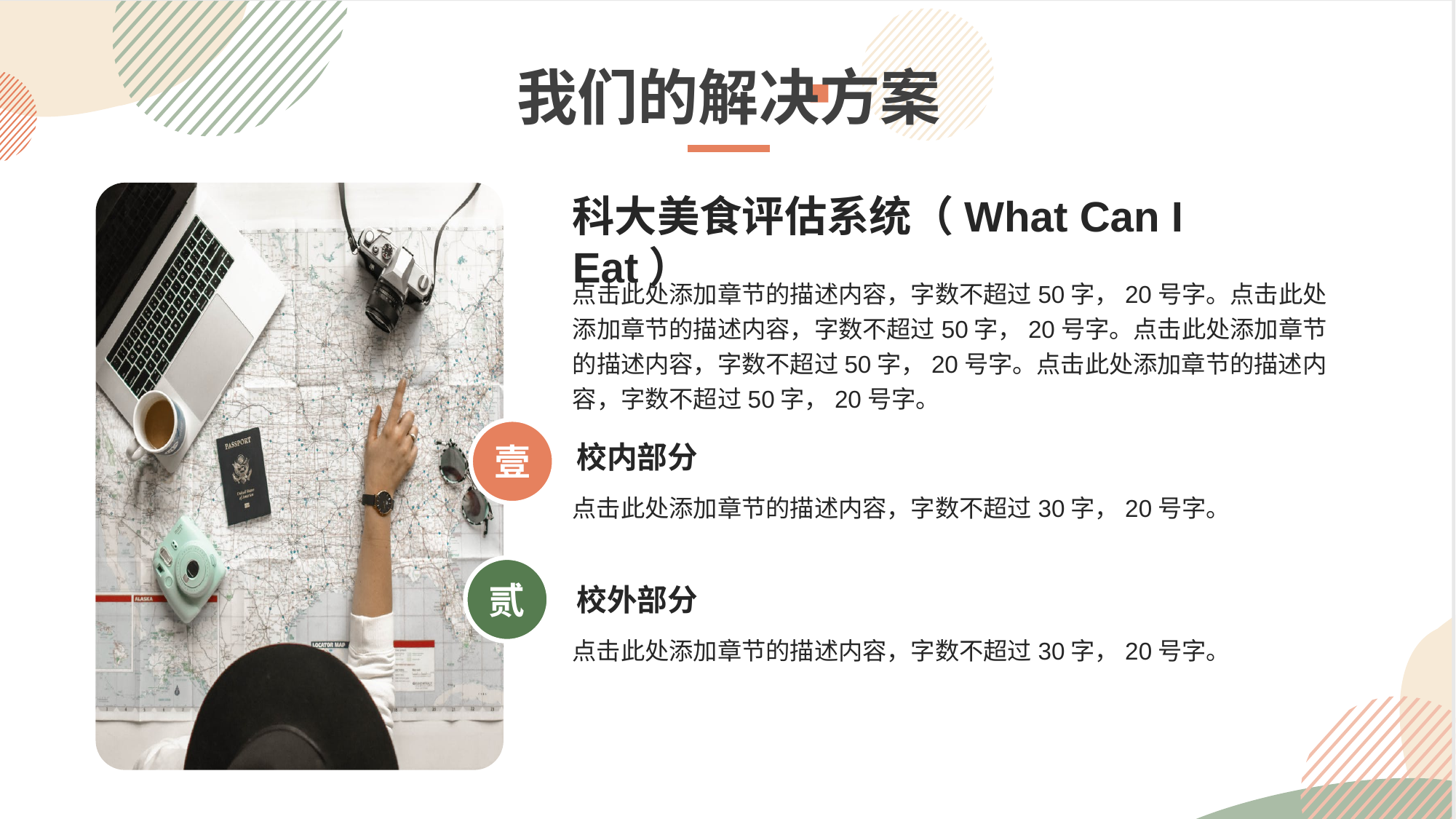

我们的解决方案

科大美食评估系统（What Can I Eat）
点击此处添加章节的描述内容，字数不超过50字，20号字。点击此处添加章节的描述内容，字数不超过50字，20号字。点击此处添加章节的描述内容，字数不超过50字，20号字。点击此处添加章节的描述内容，字数不超过50字，20号字。
壹
校内部分
点击此处添加章节的描述内容，字数不超过30字，20号字。
贰
校外部分
点击此处添加章节的描述内容，字数不超过30字，20号字。